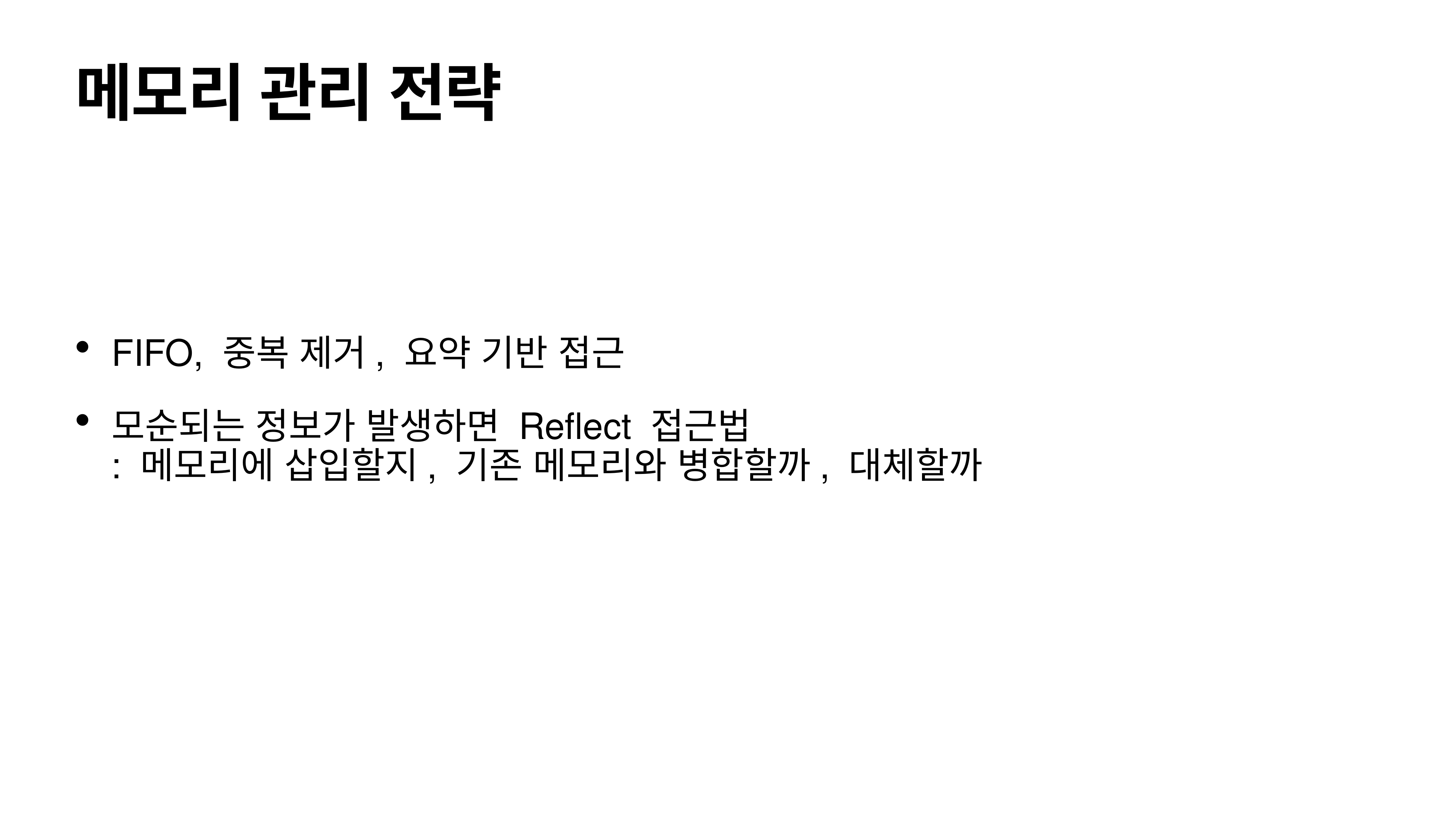

# 메모리 관리 전략

FIFO, 중복 제거, 요약 기반 접근
모순되는 정보가 발생하면 Reflect 접근법
: 메모리에 삽입할지, 기존 메모리와 병합할까, 대체할까